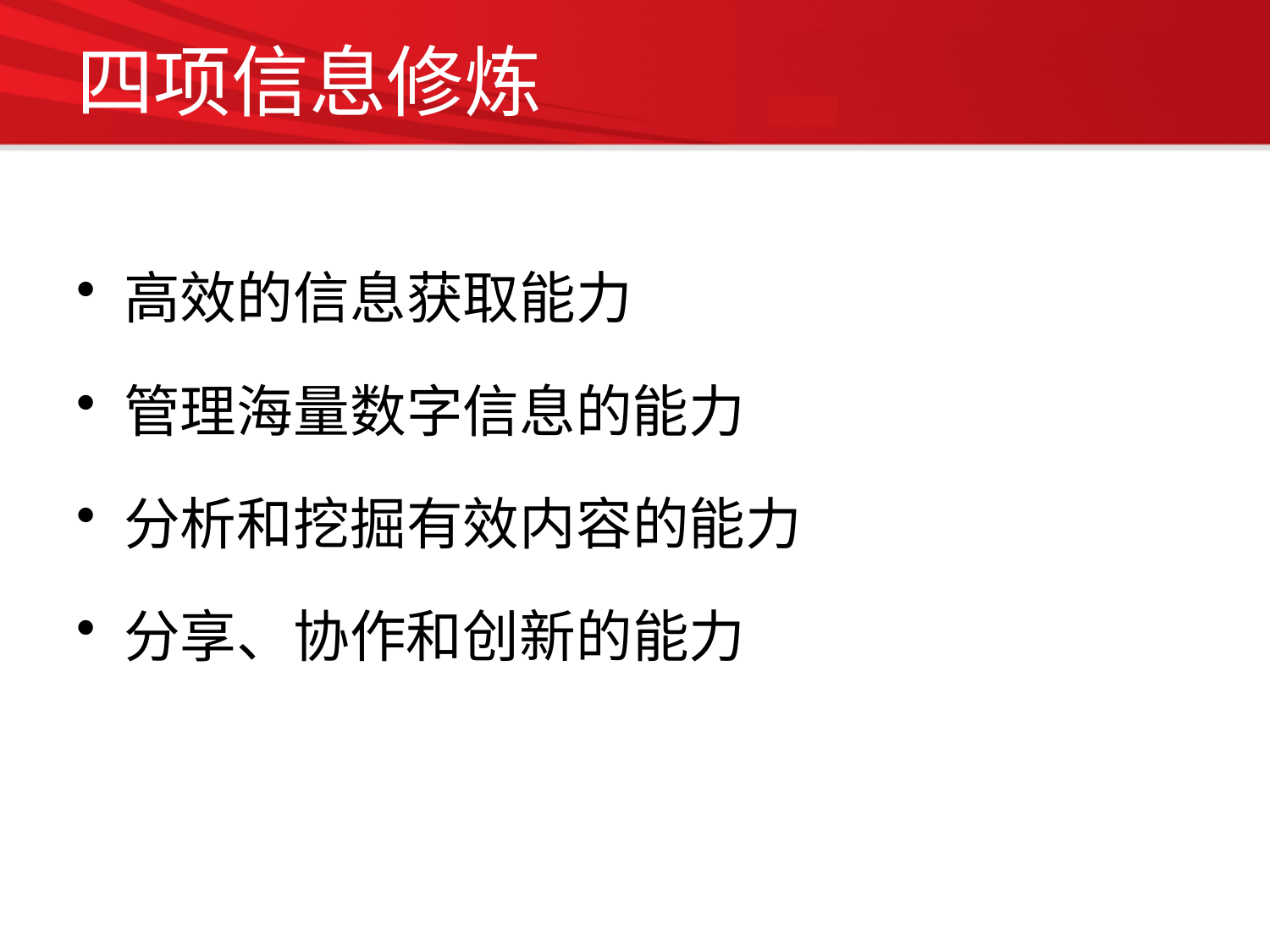

# 四项信息修炼
高效的信息获取能力
管理海量数字信息的能力
分析和挖掘有效内容的能力
分享、协作和创新的能力